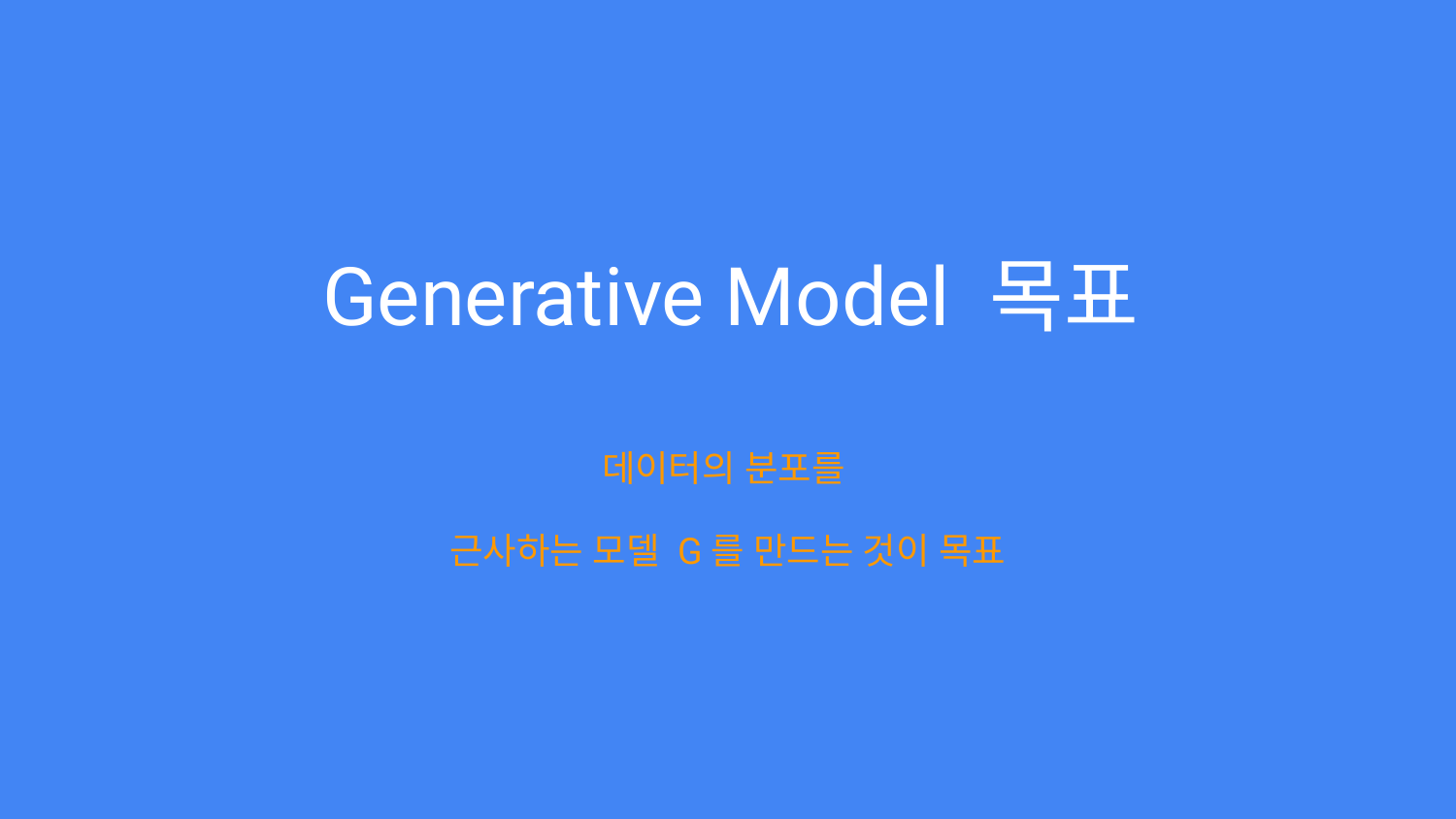

# Generative Model 목표
데이터의 분포를
근사하는 모델 G를 만드는 것이 목표